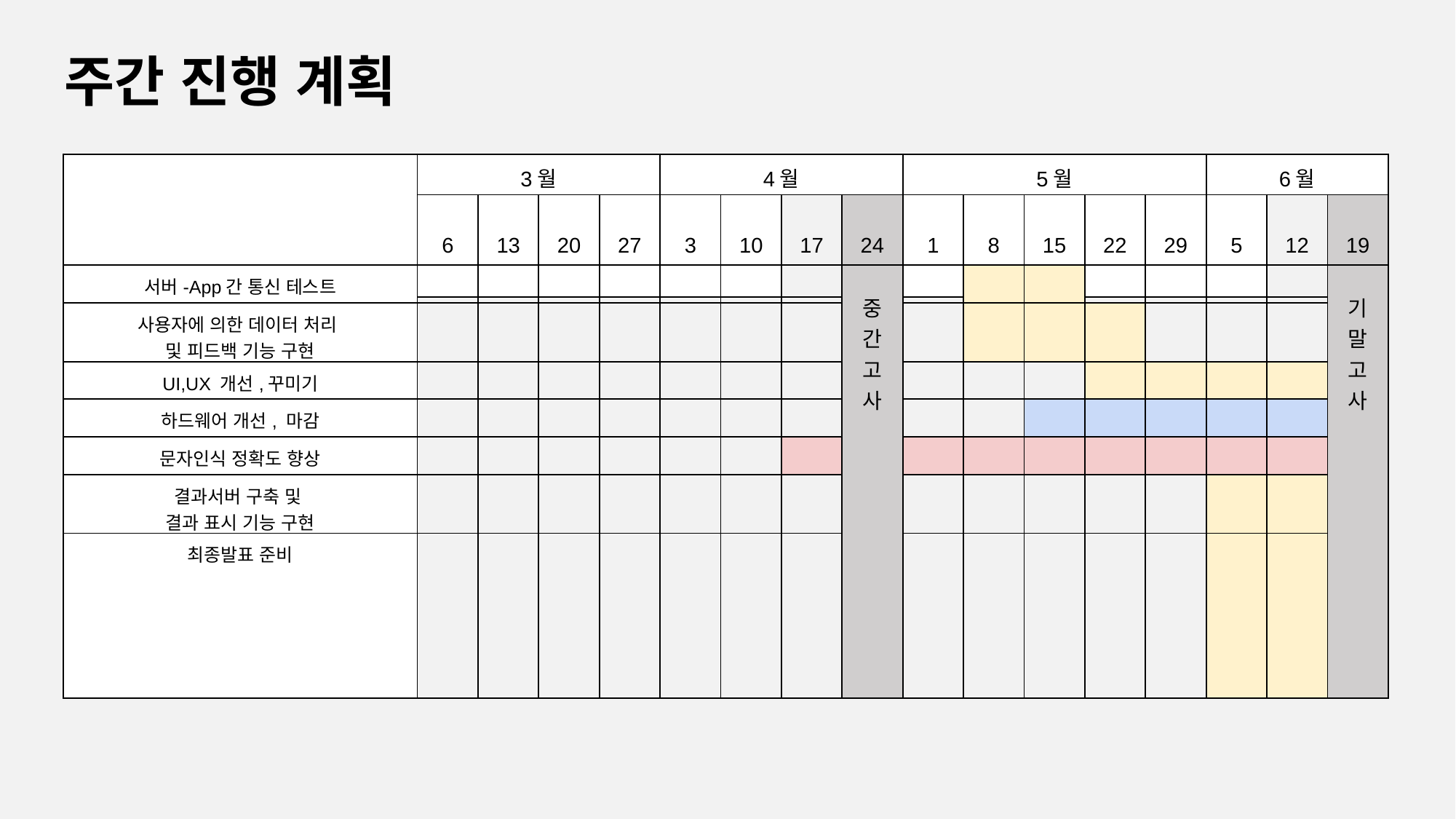

주간 진행 계획
|  | 3월 |  |  |  | 4월 |  |  |  | 5월 |  |  |  |  | 6월 |  |  |
| --- | --- | --- | --- | --- | --- | --- | --- | --- | --- | --- | --- | --- | --- | --- | --- | --- |
|  | 6 | 13 | 20 | 27 | 3 | 10 | 17 | 24 | 1 | 8 | 15 | 22 | 29 | 5 | 12 | 19 |

| 서버-App간 통신 테스트 |  |  |  |  |  |  |  | 중 간 고 사 |  |  |  |  |  |  |  | 기 말 고 사 |
| --- | --- | --- | --- | --- | --- | --- | --- | --- | --- | --- | --- | --- | --- | --- | --- | --- |
| 사용자에 의한 데이터 처리 및 피드백 기능 구현 |  |  |  |  |  |  |  |  |  |  |  |  |  |  |  |  |
| UI,UX 개선,꾸미기 |  |  |  |  |  |  |  |  |  |  |  |  |  |  |  |  |
| 하드웨어 개선, 마감 |  |  |  |  |  |  |  |  |  |  |  |  |  |  |  |  |
| 문자인식 정확도 향상 |  |  |  |  |  |  |  |  |  |  |  |  |  |  |  |  |
| 결과서버 구축 및 결과 표시 기능 구현 |  |  |  |  |  |  |  |  |  |  |  |  |  |  |  |  |
| 최종발표 준비 |  |  |  |  |  |  |  |  |  |  |  |  |  |  |  |  |